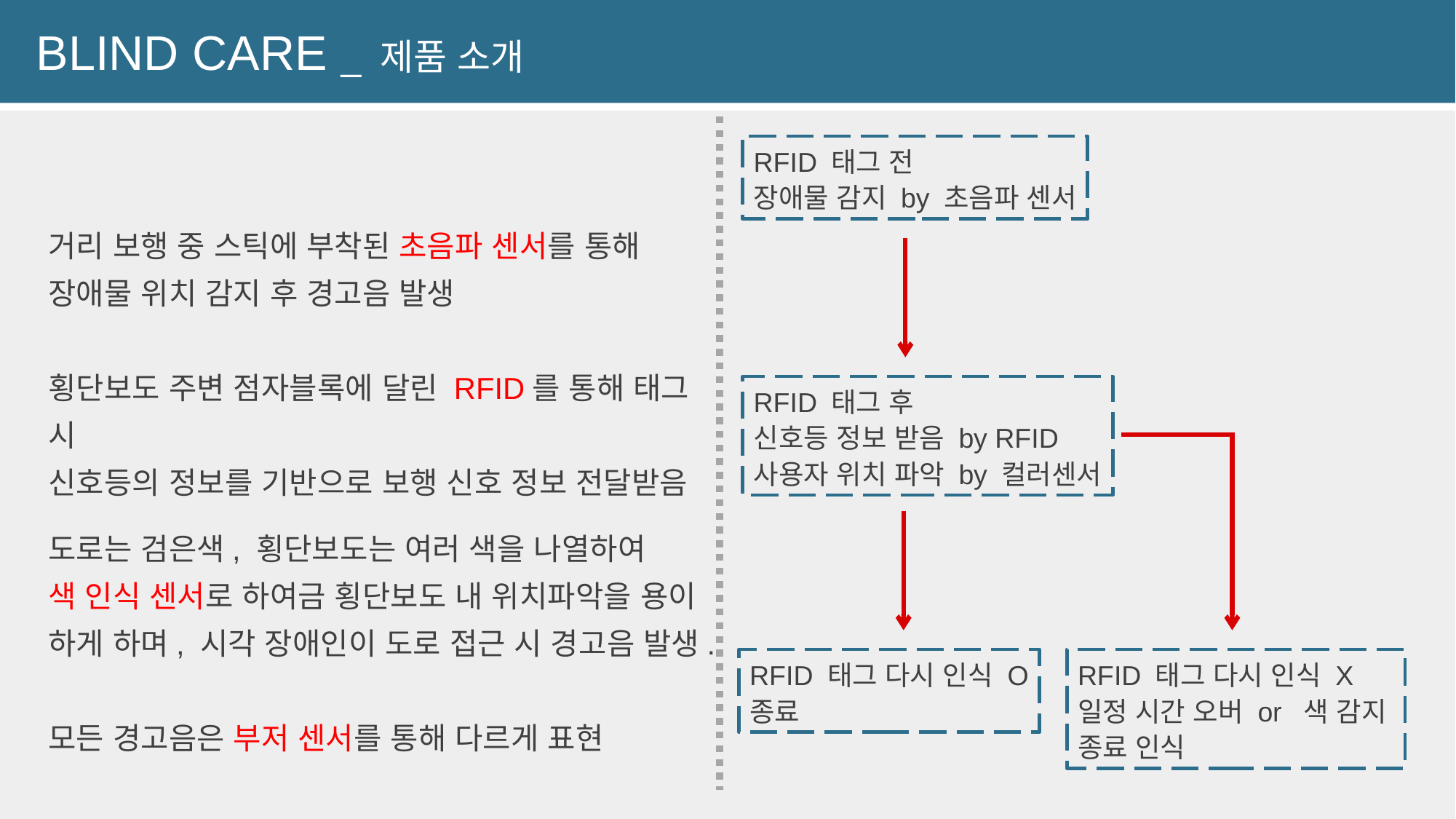

BLIND CARE _ 제품 소개
RFID 태그 전
장애물 감지 by 초음파 센서
RFID 태그 후
신호등 정보 받음 by RFID
사용자 위치 파악 by 컬러센서
RFID 태그 다시 인식 O
종료
RFID 태그 다시 인식 X
일정 시간 오버 or  색 감지
종료 인식
거리 보행 중 스틱에 부착된 초음파 센서를 통해
장애물 위치 감지 후 경고음 발생

횡단보도 주변 점자블록에 달린 RFID를 통해 태그 시
신호등의 정보를 기반으로 보행 신호 정보 전달받음

도로는 검은색, 횡단보도는 여러 색을 나열하여
색 인식 센서로 하여금 횡단보도 내 위치파악을 용이
하게 하며, 시각 장애인이 도로 접근 시 경고음 발생.

모든 경고음은 부저 센서를 통해 다르게 표현